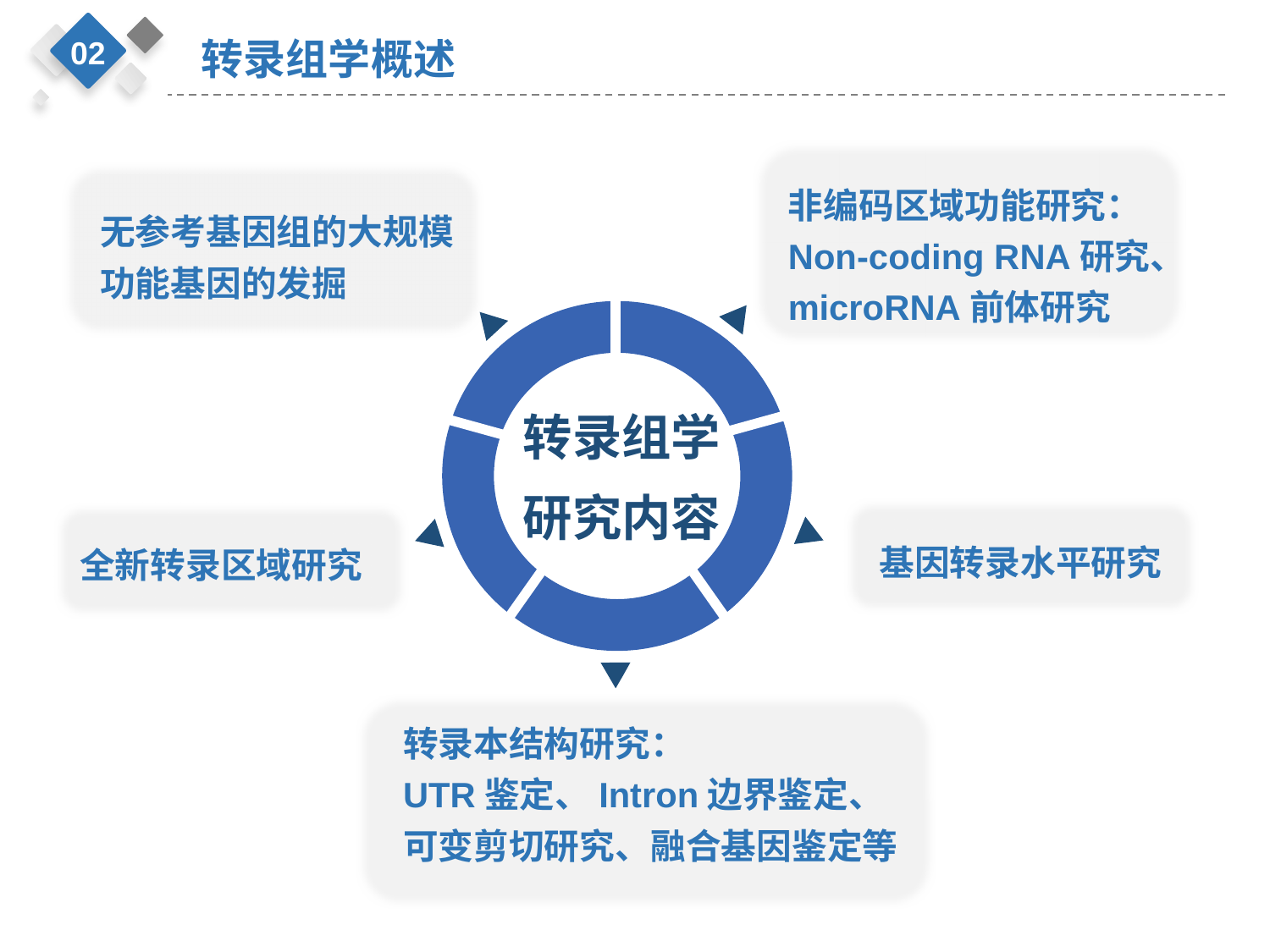

02

转录组学概述

非编码区域功能研究：
Non-coding RNA研究、
microRNA前体研究
无参考基因组的大规模功能基因的发掘

转录组学
研究内容

基因转录水平研究
全新转录区域研究

转录本结构研究：
UTR鉴定、Intron边界鉴定、
可变剪切研究、融合基因鉴定等